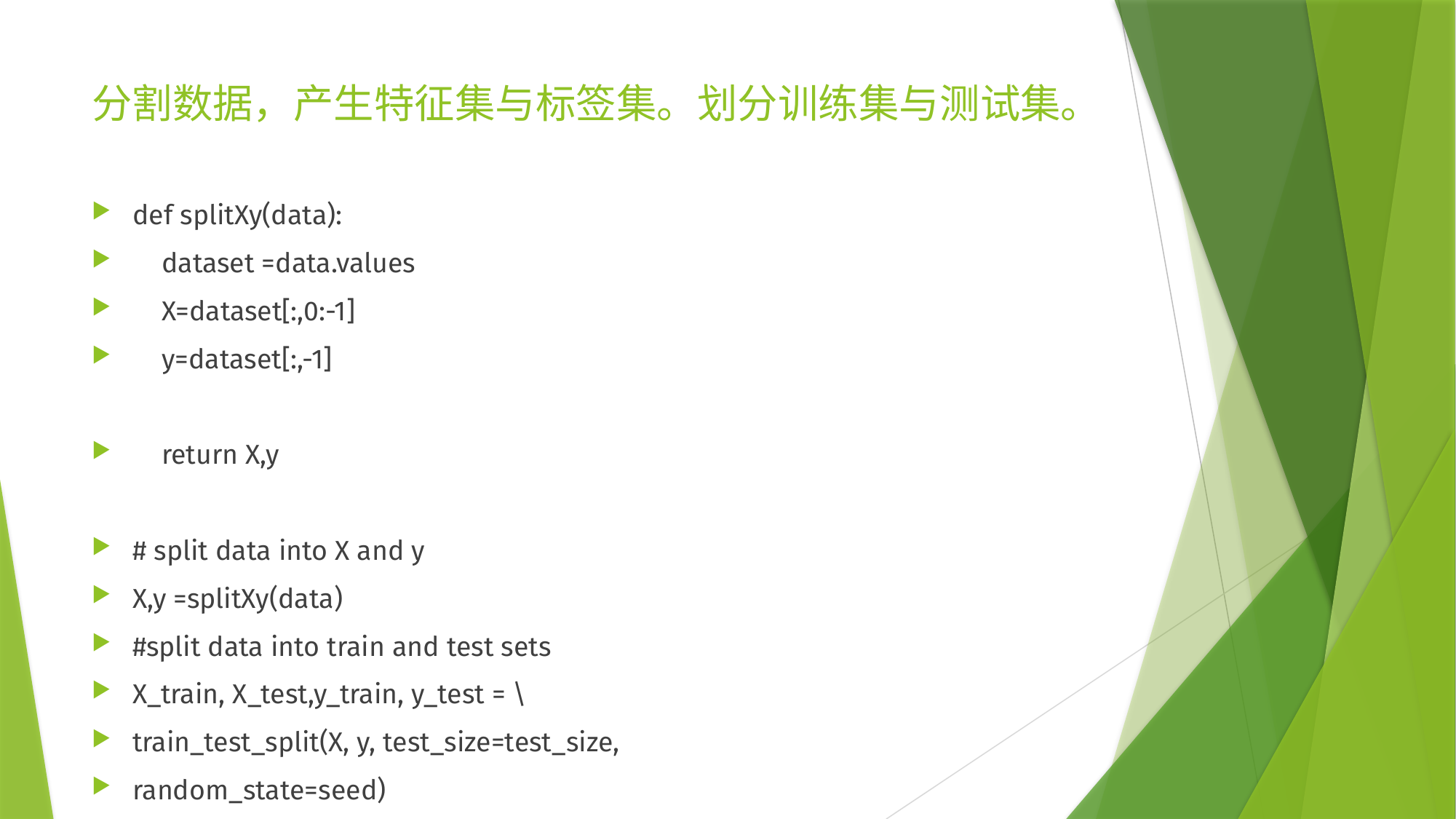

# 分割数据，产生特征集与标签集。划分训练集与测试集。
def splitXy(data):
    dataset =data.values
    X=dataset[:,0:-1]
    y=dataset[:,-1]

    return X,y

# split data into X and y
X,y =splitXy(data)
#split data into train and test sets
X_train, X_test,y_train, y_test = \
train_test_split(X, y, test_size=test_size,
random_state=seed)